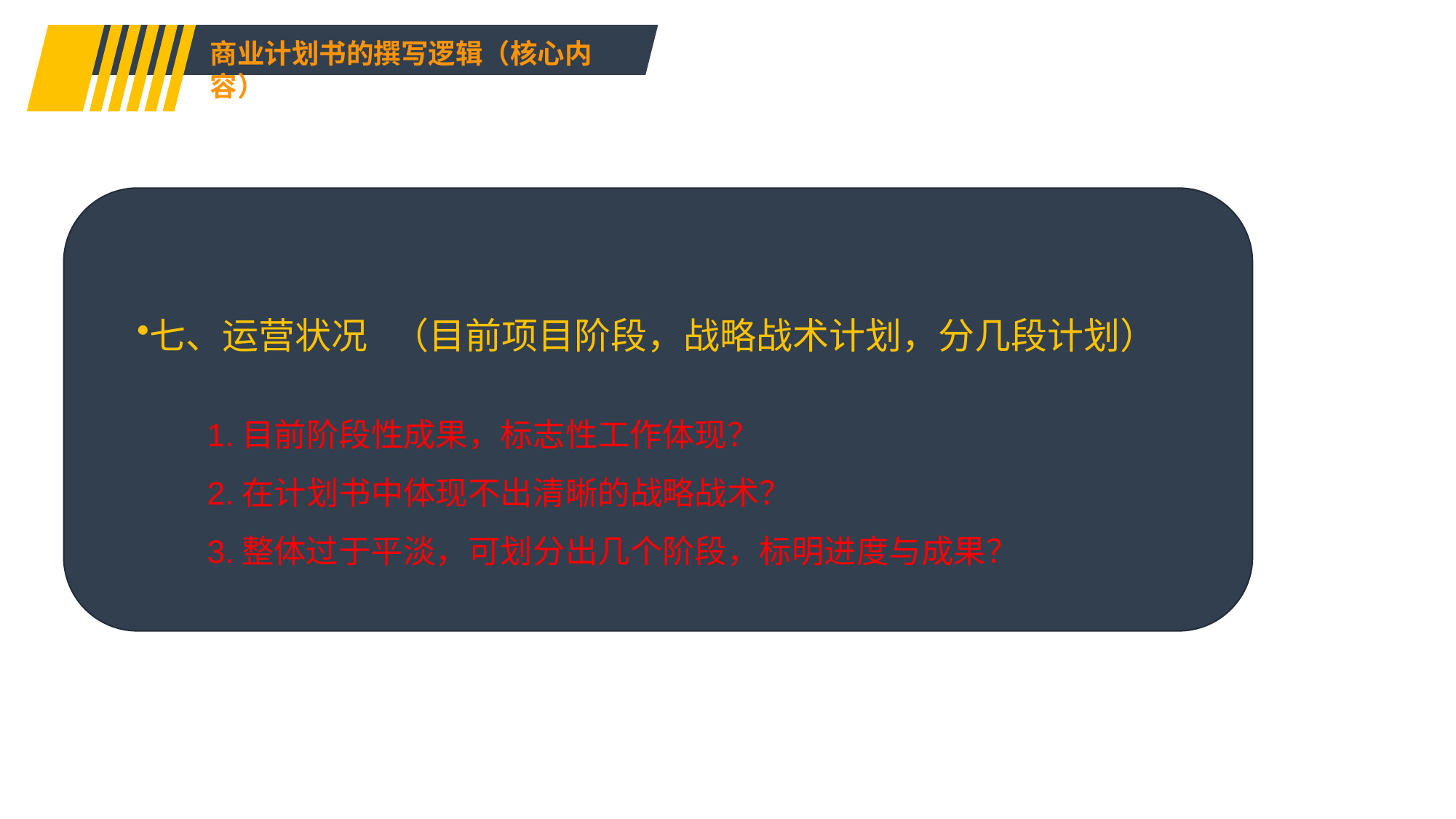

商业计划书的撰写逻辑（核心内容）

七、运营状况   （目前项目阶段，战略战术计划，分几段计划）
1.目前阶段性成果，标志性工作体现？
2.在计划书中体现不出清晰的战略战术？
3.整体过于平淡，可划分出几个阶段，标明进度与成果？